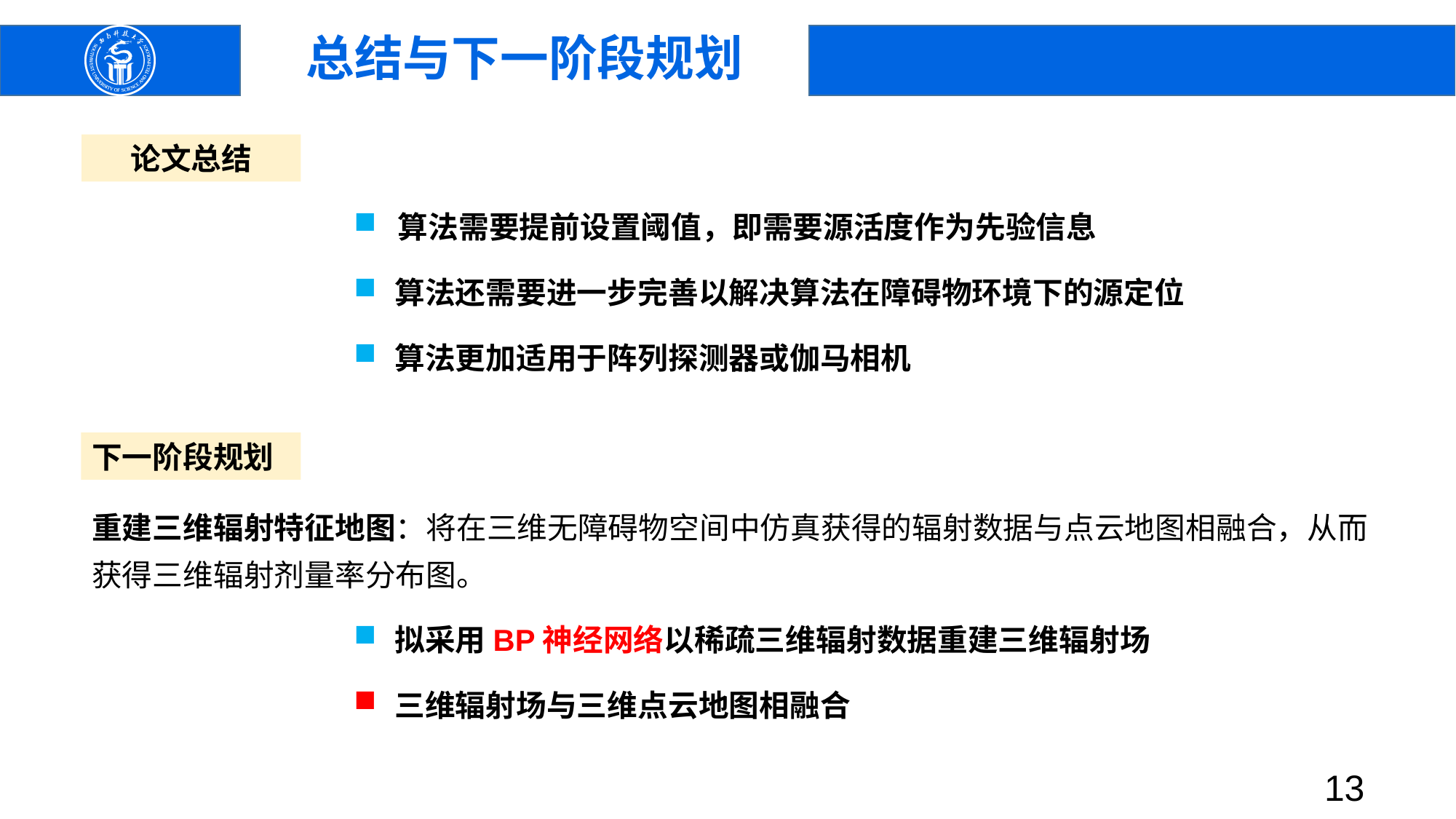

# 总结与下一阶段规划
论文总结
  算法需要提前设置阈值，即需要源活度作为先验信息
算法还需要进一步完善以解决算法在障碍物环境下的源定位
算法更加适用于阵列探测器或伽马相机
下一阶段规划
重建三维辐射特征地图：将在三维无障碍物空间中仿真获得的辐射数据与点云地图相融合，从而获得三维辐射剂量率分布图。
拟采用BP神经网络以稀疏三维辐射数据重建三维辐射场
三维辐射场与三维点云地图相融合
13